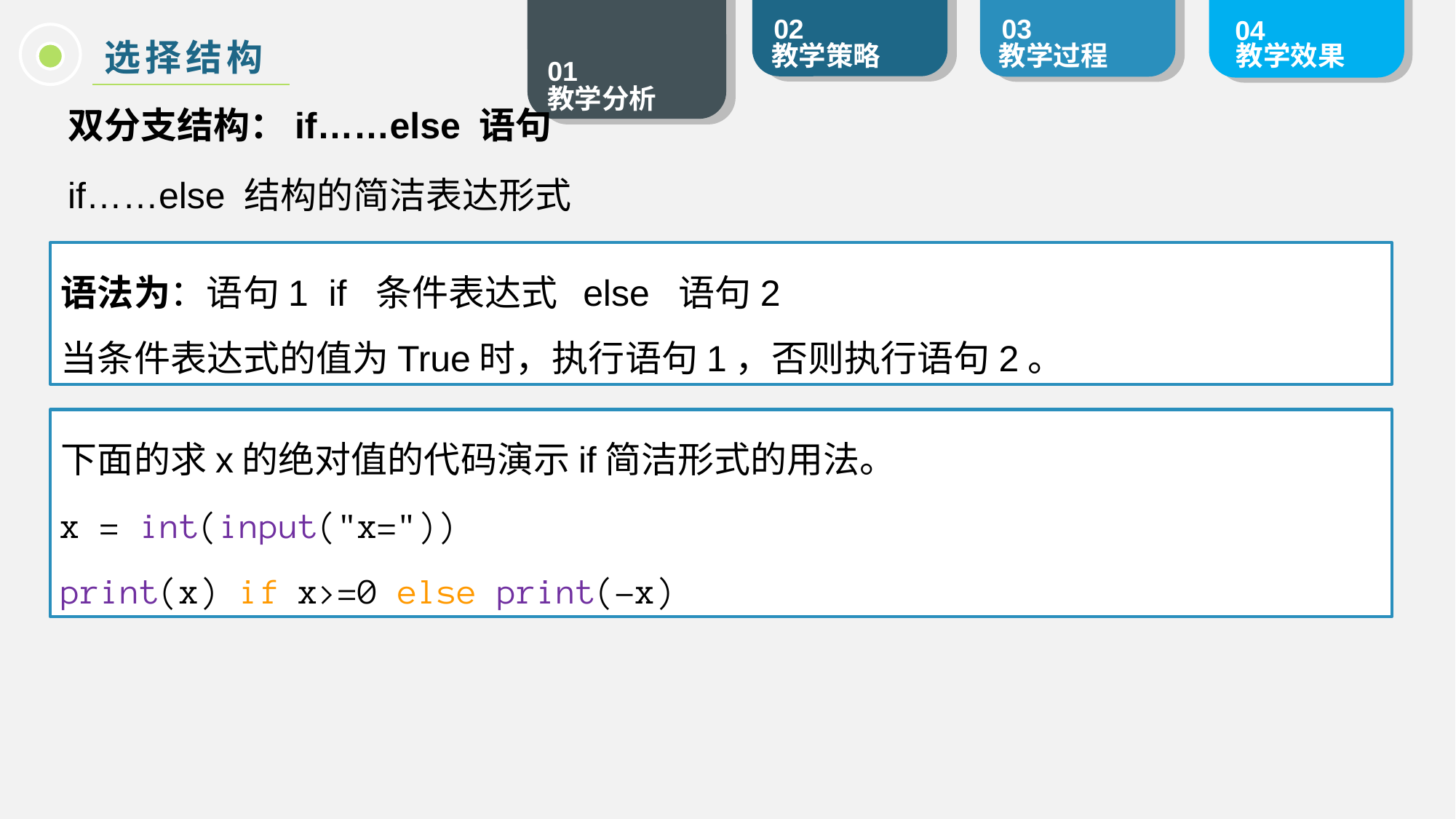

选择结构
双分支结构：if……else 语句
if……else 结构的简洁表达形式
语法为：语句1  if  条件表达式  else  语句2
当条件表达式的值为True时，执行语句1，否则执行语句2。
下面的求x的绝对值的代码演示if简洁形式的用法。
x = int(input("x="))
print(x) if x>=0 else print(-x)